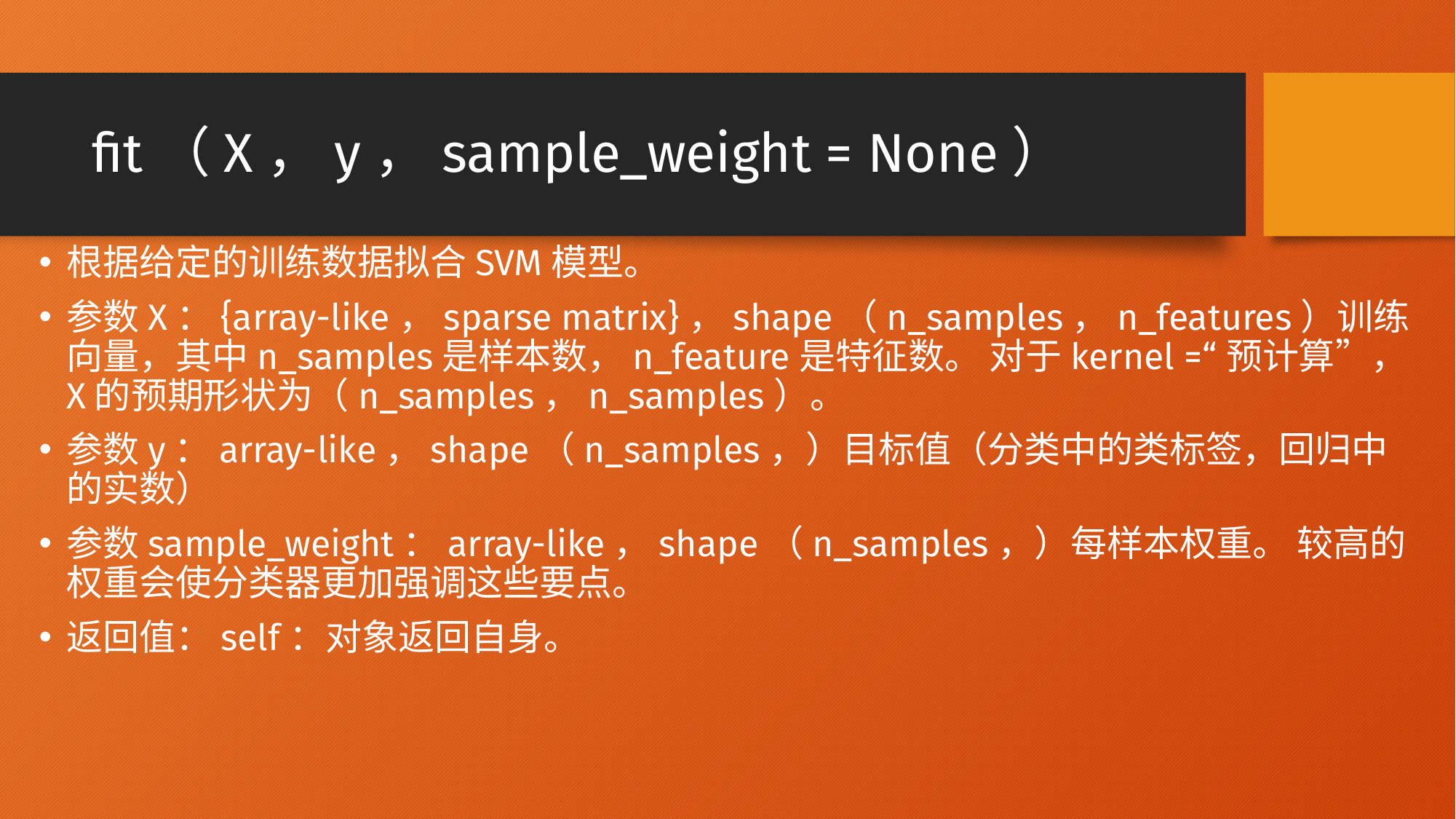

# fit（X，y，sample_weight = None）
根据给定的训练数据拟合SVM模型。
参数X：{array-like，sparse matrix}，shape（n_samples，n_features）训练向量，其中n_samples是样本数，n_feature是特征数。 对于kernel =“预计算”，X的预期形状为（n_samples，n_samples）。
参数y：array-like，shape（n_samples，）目标值（分类中的类标签，回归中的实数）
参数sample_weight：array-like，shape（n_samples，）每样本权重。 较高的权重会使分类器更加强调这些要点。
返回值：self：对象返回自身。